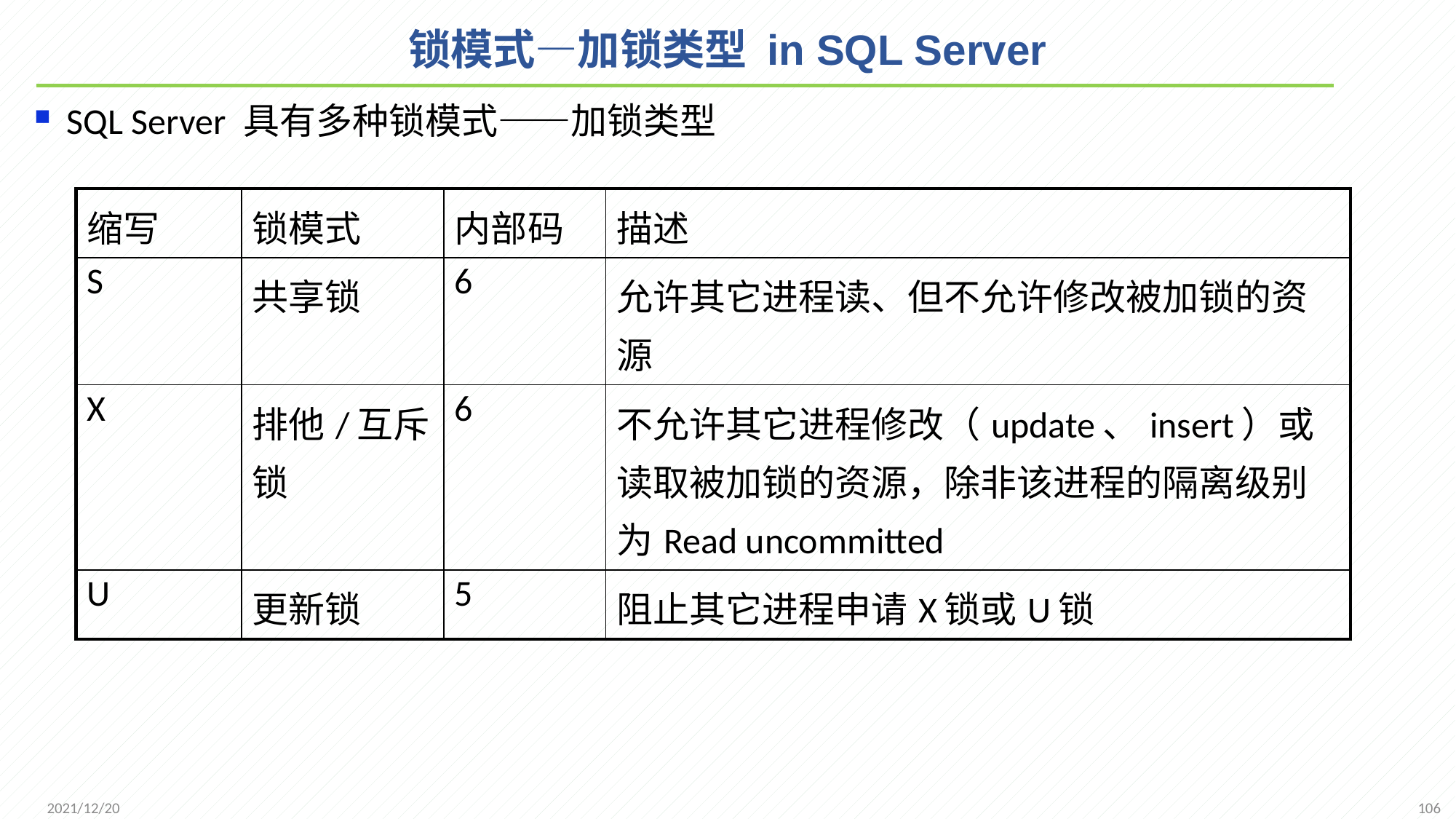

# 锁模式—加锁类型 in SQL Server
SQL Server 具有多种锁模式——加锁类型
| 缩写 | 锁模式 | 内部码 | 描述 |
| --- | --- | --- | --- |
| S | 共享锁 | 6 | 允许其它进程读、但不允许修改被加锁的资源 |
| X | 排他/互斥锁 | 6 | 不允许其它进程修改（update、insert）或读取被加锁的资源，除非该进程的隔离级别为Read uncommitted |
| U | 更新锁 | 5 | 阻止其它进程申请X锁或U锁 |
106
2021/12/20